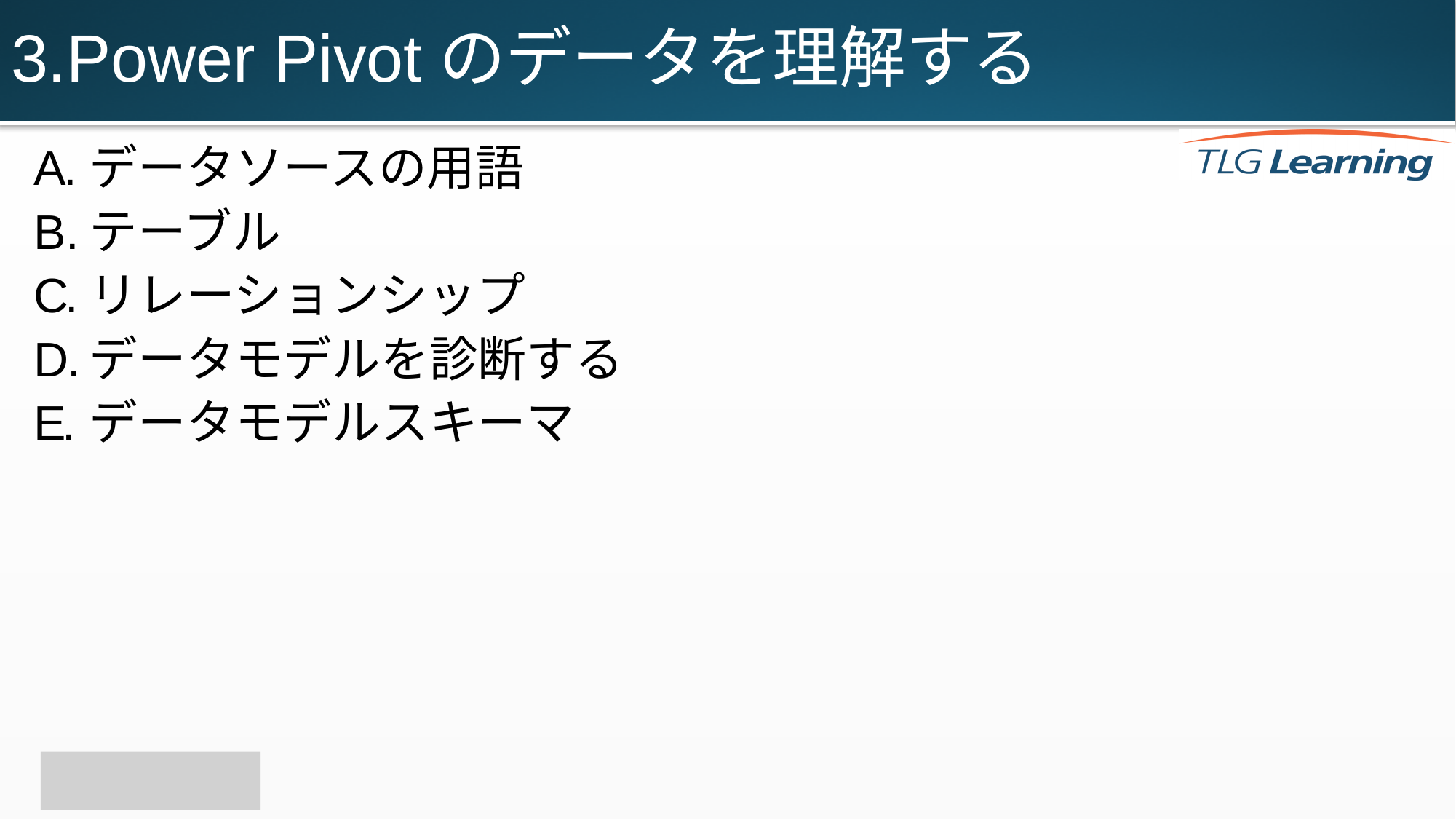

# 3.Power Pivotのデータを理解する
データソースの用語
テーブル
リレーションシップ
データモデルを診断する
データモデルスキーマ